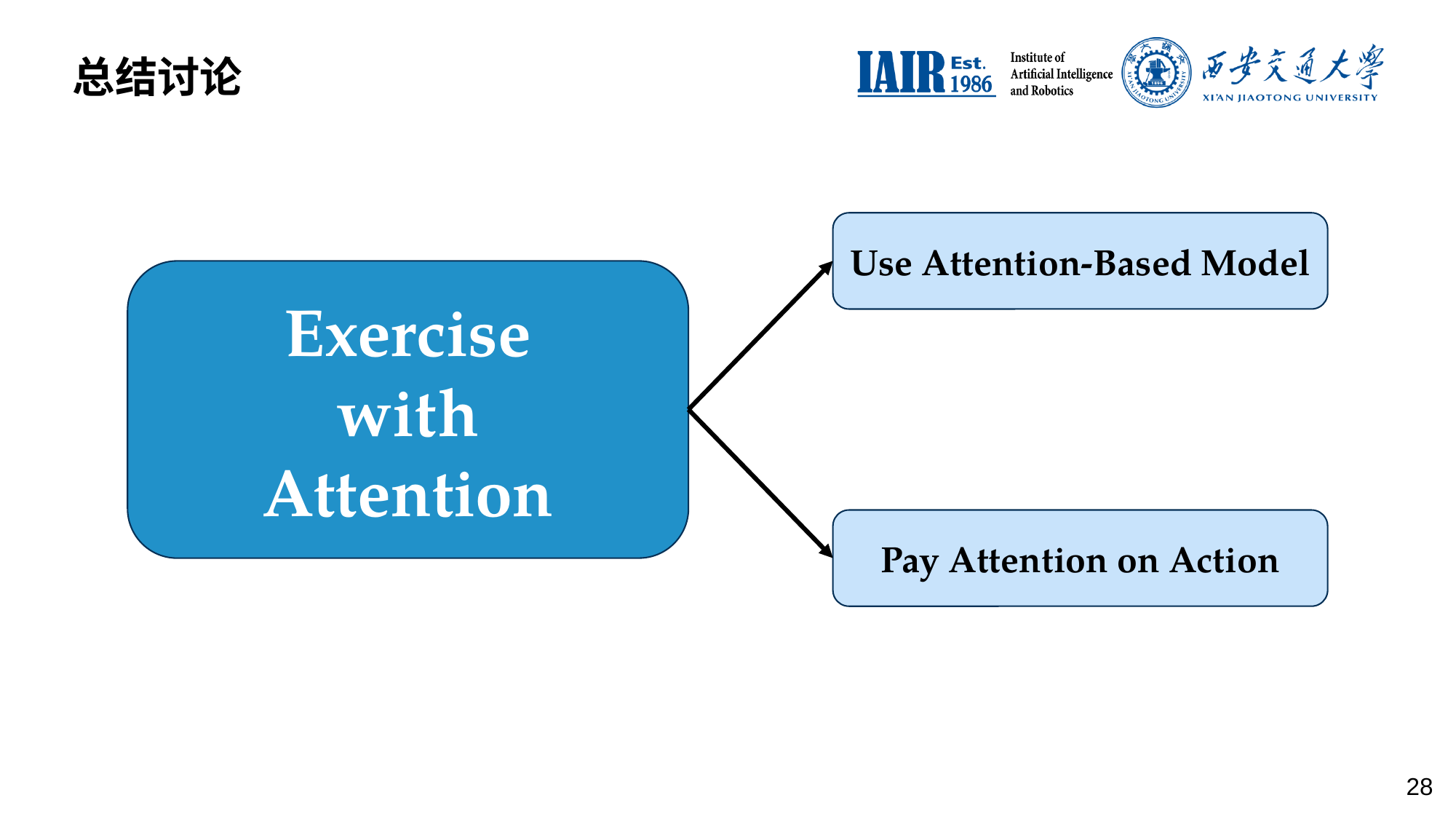

总结讨论
Use Attention-Based Model
Exercise
with
Attention
Pay Attention on Action
28